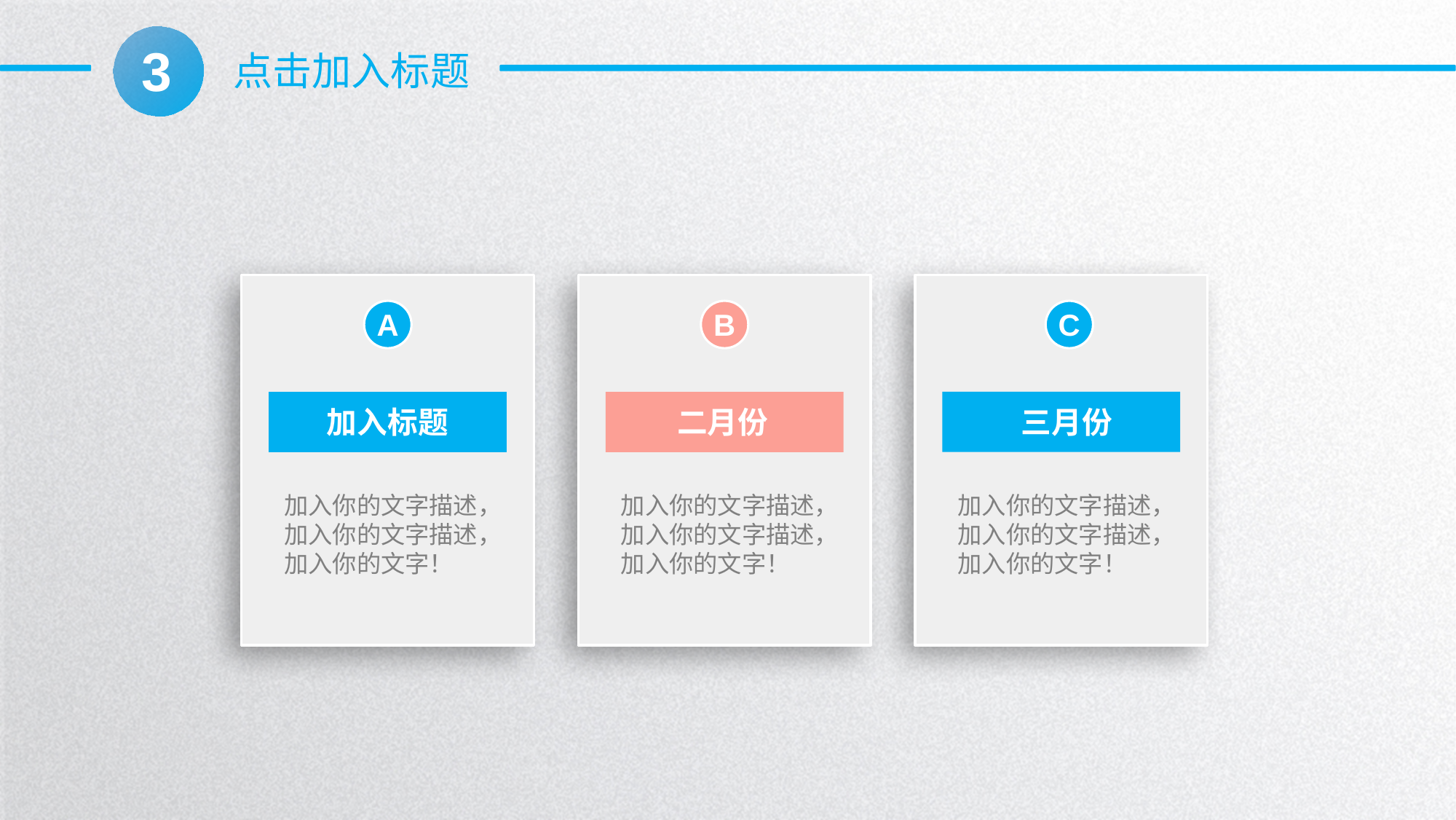

3
点击加入标题

A
B
C

三月份
加入标题
二月份
加入你的文字描述，加入你的文字描述，加入你的文字！
加入你的文字描述，加入你的文字描述，加入你的文字！
加入你的文字描述，加入你的文字描述，加入你的文字！